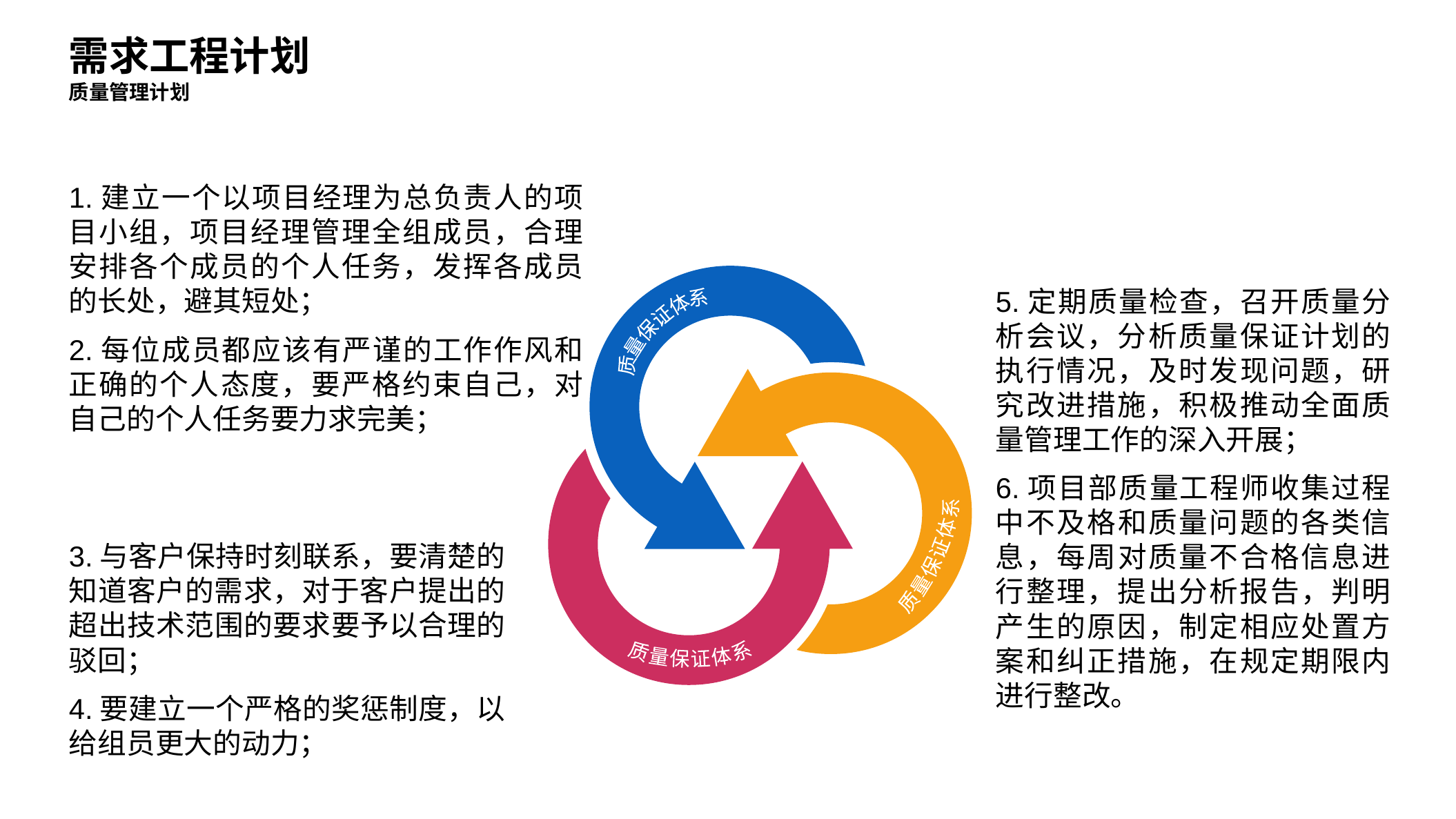

需求工程计划
质量管理计划
1.建立一个以项目经理为总负责人的项目小组，项目经理管理全组成员，合理安排各个成员的个人任务，发挥各成员的长处，避其短处；
2.每位成员都应该有严谨的工作作风和正确的个人态度，要严格约束自己，对自己的个人任务要力求完美；

质量保证体系

质量保证体系
质量保证体系
5.定期质量检查，召开质量分析会议，分析质量保证计划的执行情况，及时发现问题，研究改进措施，积极推动全面质量管理工作的深入开展；
6.项目部质量工程师收集过程中不及格和质量问题的各类信息，每周对质量不合格信息进行整理，提出分析报告，判明产生的原因，制定相应处置方案和纠正措施，在规定期限内进行整改。
3.与客户保持时刻联系，要清楚的知道客户的需求，对于客户提出的超出技术范围的要求要予以合理的驳回；
4.要建立一个严格的奖惩制度，以给组员更大的动力；